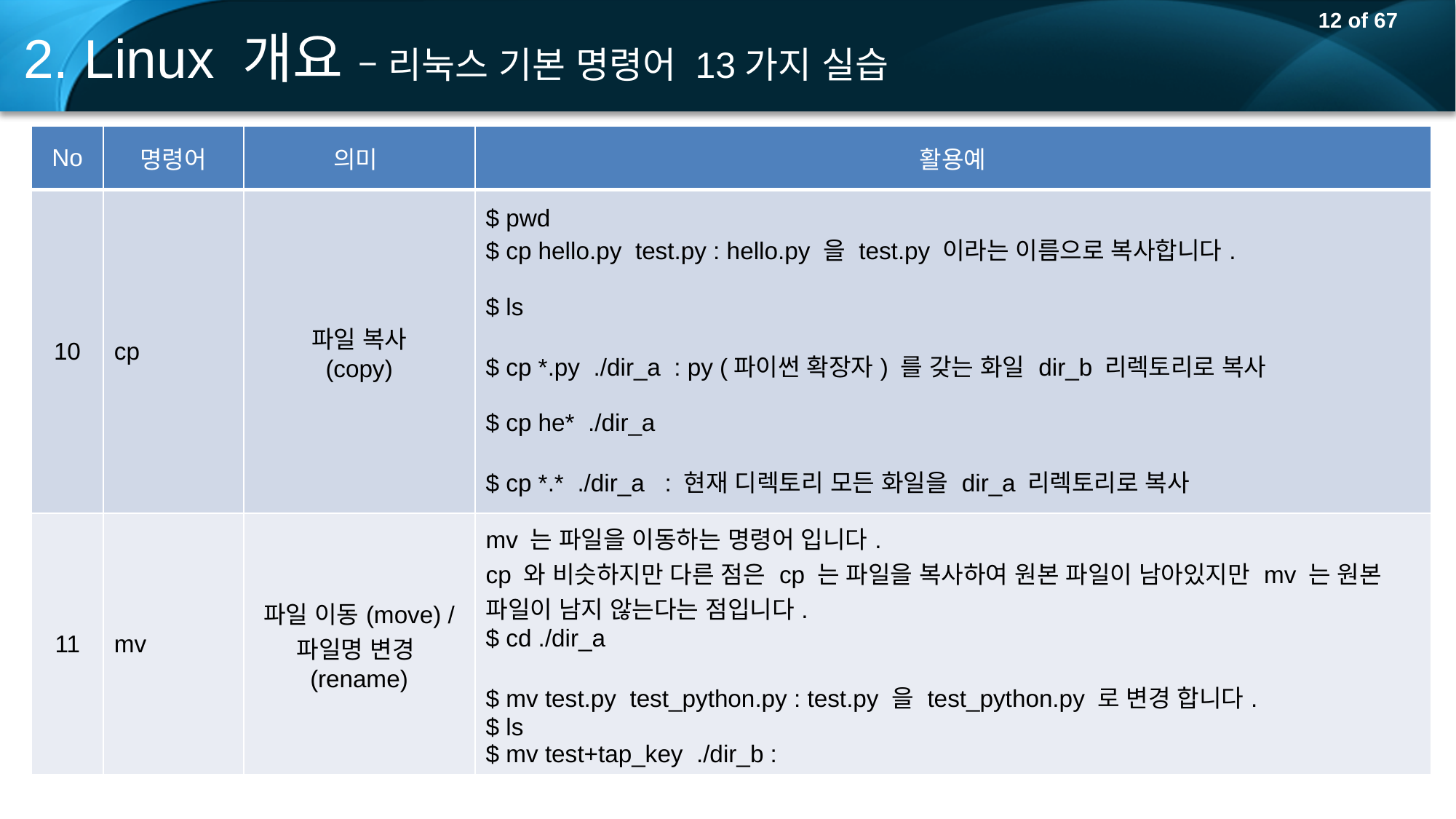

2. Linux 개요 – 리눅스 기본 명령어 13가지 실습
| No | 명령어 | 의미 | 활용예 |
| --- | --- | --- | --- |
| 10 | cp | 파일 복사 (copy) | $ pwd $ cp hello.py test.py : hello.py 을 test.py 이라는 이름으로 복사합니다. $ ls $ cp \*.py ./dir\_a : py (파이썬 확장자) 를 갖는 화일 dir\_b 리렉토리로 복사 $ cp he\* ./dir\_a $ cp \*.\* ./dir\_a : 현재 디렉토리 모든 화일을 dir\_a 리렉토리로 복사 |
| 11 | mv | 파일 이동(move) / 파일명 변경(rename) | mv 는 파일을 이동하는 명령어 입니다. cp 와 비슷하지만 다른 점은 cp 는 파일을 복사하여 원본 파일이 남아있지만 mv 는 원본 파일이 남지 않는다는 점입니다. $ cd ./dir\_a $ mv test.py test\_python.py : test.py 을 test\_python.py 로 변경 합니다. $ ls $ mv test+tap\_key ./dir\_b : |